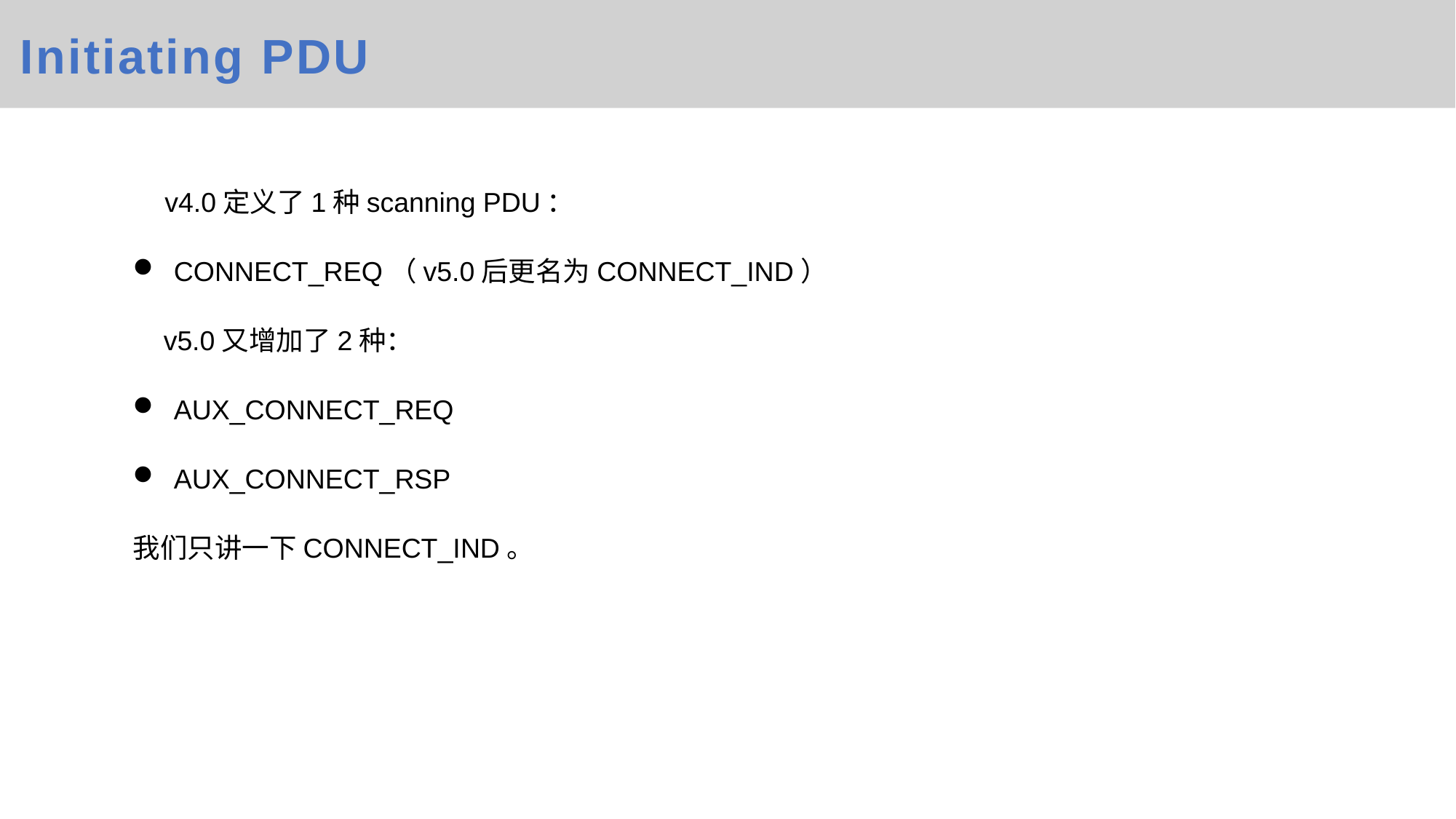

Initiating PDU
v4.0定义了1种scanning PDU：
CONNECT_REQ（v5.0后更名为CONNECT_IND）
    v5.0又增加了2种：
AUX_CONNECT_REQ
AUX_CONNECT_RSP
我们只讲一下CONNECT_IND。